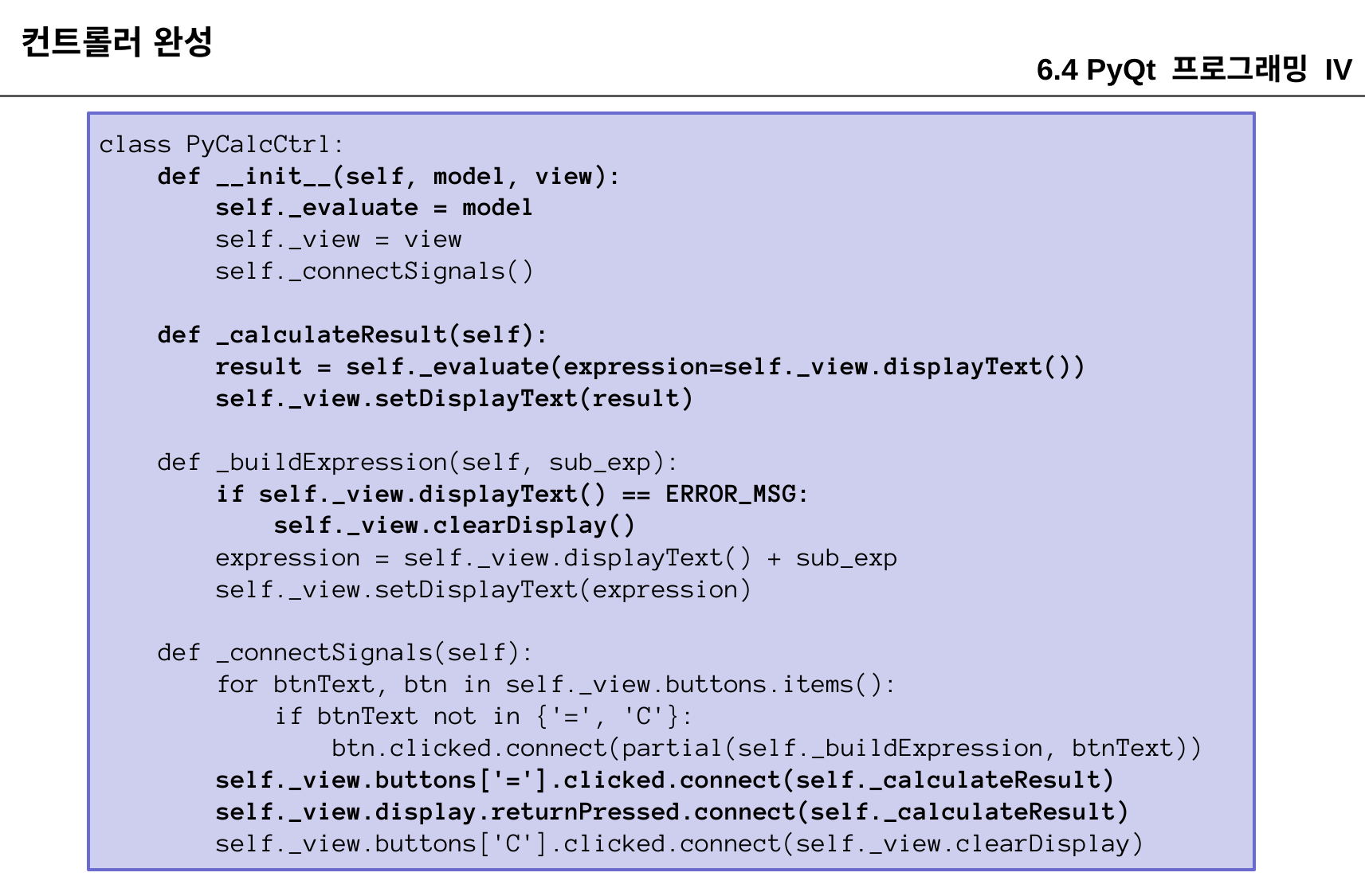

컨트롤러 완성
6.4 PyQt 프로그래밍 IV
class PyCalcCtrl:
    def __init__(self, model, view):
        self._evaluate = model
        self._view = view
        self._connectSignals()

    def _calculateResult(self):
        result = self._evaluate(expression=self._view.displayText())
        self._view.setDisplayText(result)

    def _buildExpression(self, sub_exp):
        if self._view.displayText() == ERROR_MSG:
            self._view.clearDisplay()
        expression = self._view.displayText() + sub_exp
        self._view.setDisplayText(expression)

    def _connectSignals(self):
        for btnText, btn in self._view.buttons.items():
            if btnText not in {'=', 'C'}:
                btn.clicked.connect(partial(self._buildExpression, btnText))
        self._view.buttons['='].clicked.connect(self._calculateResult)
        self._view.display.returnPressed.connect(self._calculateResult)
        self._view.buttons['C'].clicked.connect(self._view.clearDisplay)